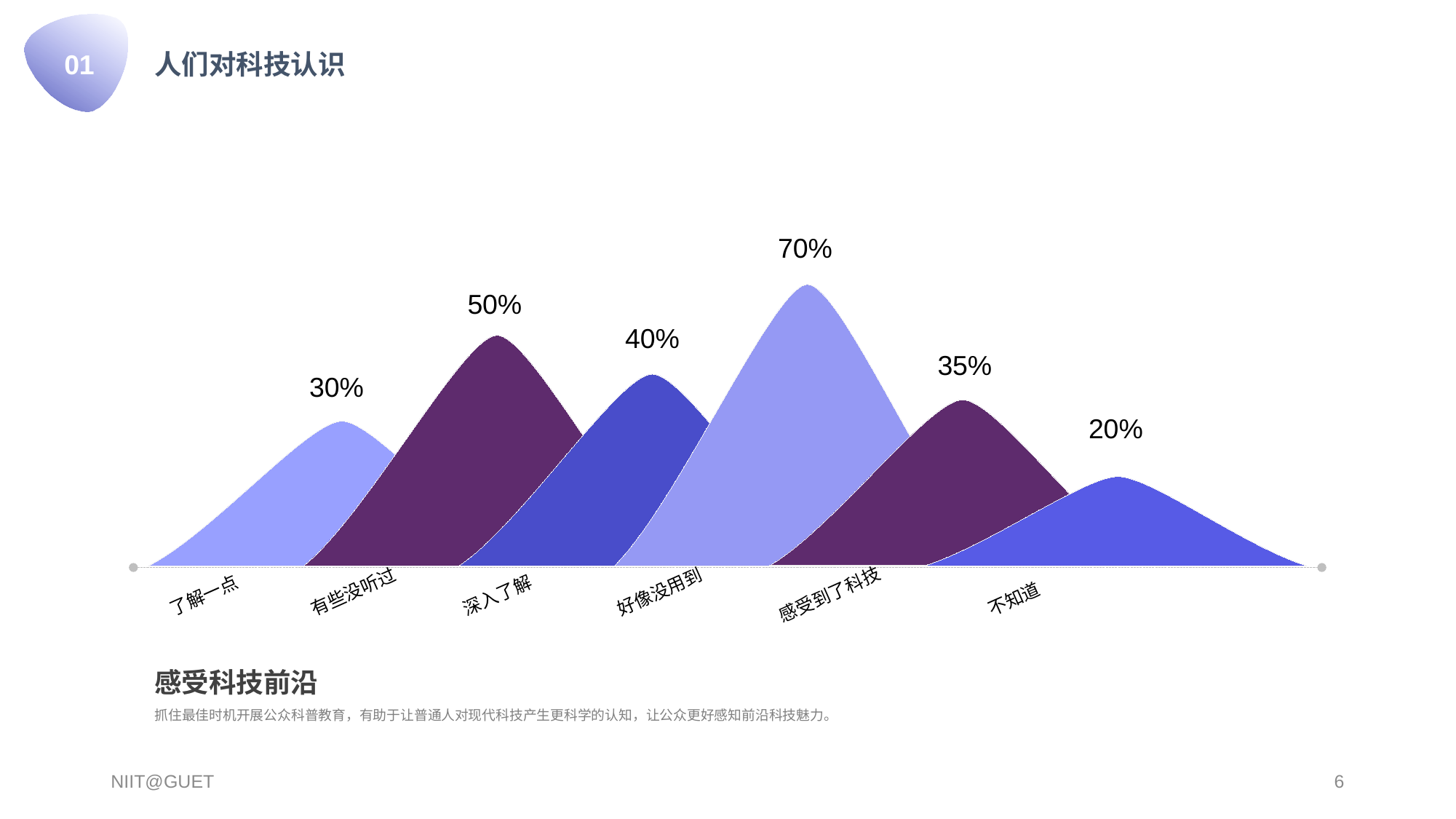

01
人们对科技认识
70%
50%

了解一点
有些没听过
深入了解
好像没用到
不知道
感受到了科技
40%
35%
30%
20%
感受科技前沿
抓住最佳时机开展公众科普教育，有助于让普通人对现代科技产生更科学的认知，让公众更好感知前沿科技魅力。
NIIT@GUET
6